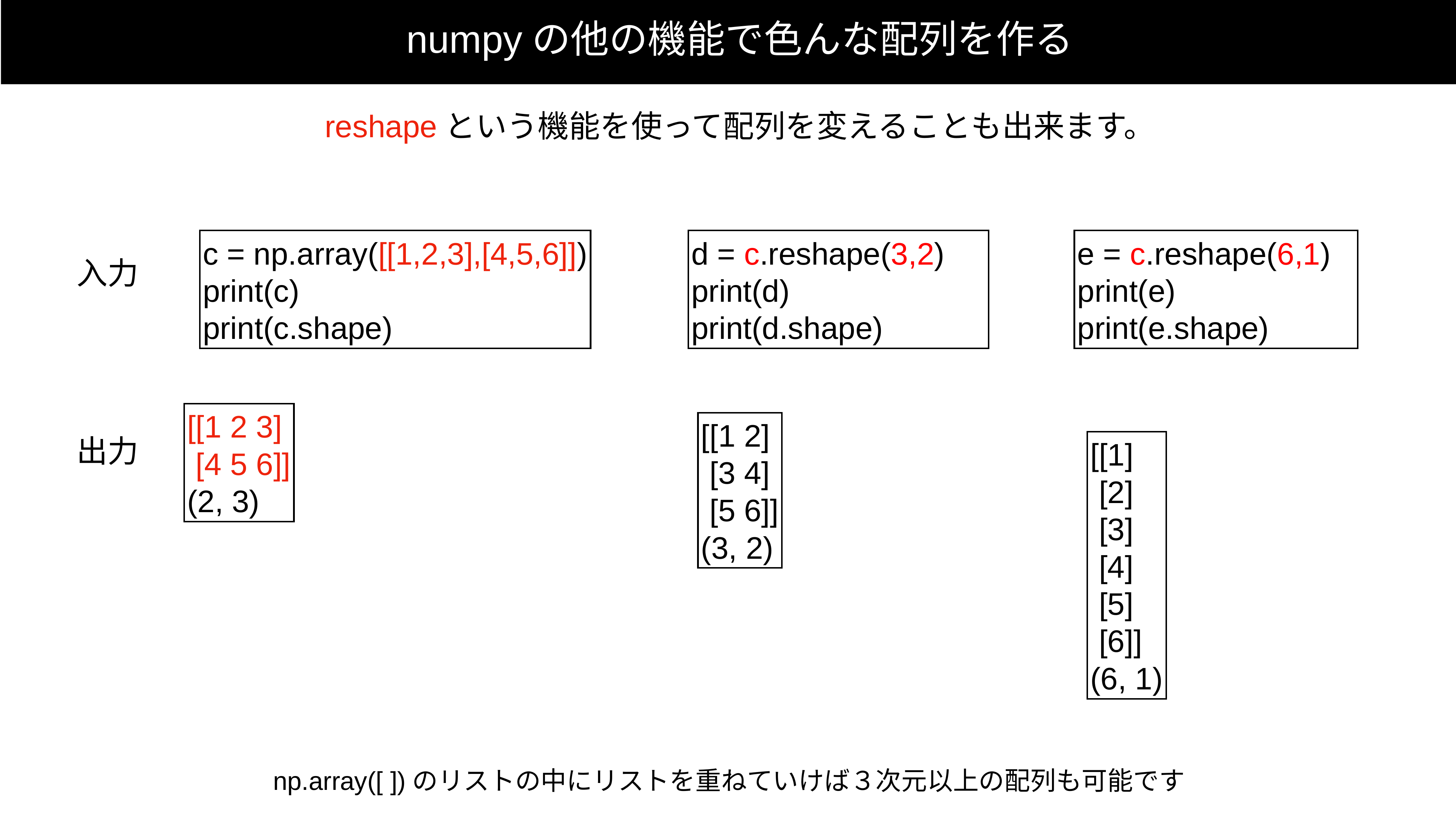

numpyの他の機能で色んな配列を作る
reshapeという機能を使って配列を変えることも出来ます。
e = c.reshape(6,1)
print(e)
print(e.shape)
c = np.array([[1,2,3],[4,5,6]])
print(c)
print(c.shape)
d = c.reshape(3,2)
print(d)
print(d.shape)
入力
[[1 2 3]
 [4 5 6]]
(2, 3)
[[1 2]
 [3 4]
 [5 6]]
(3, 2)
[[1]
 [2]
 [3]
 [4]
 [5]
 [6]]
(6, 1)
出力
np.array([ ])のリストの中にリストを重ねていけば３次元以上の配列も可能です